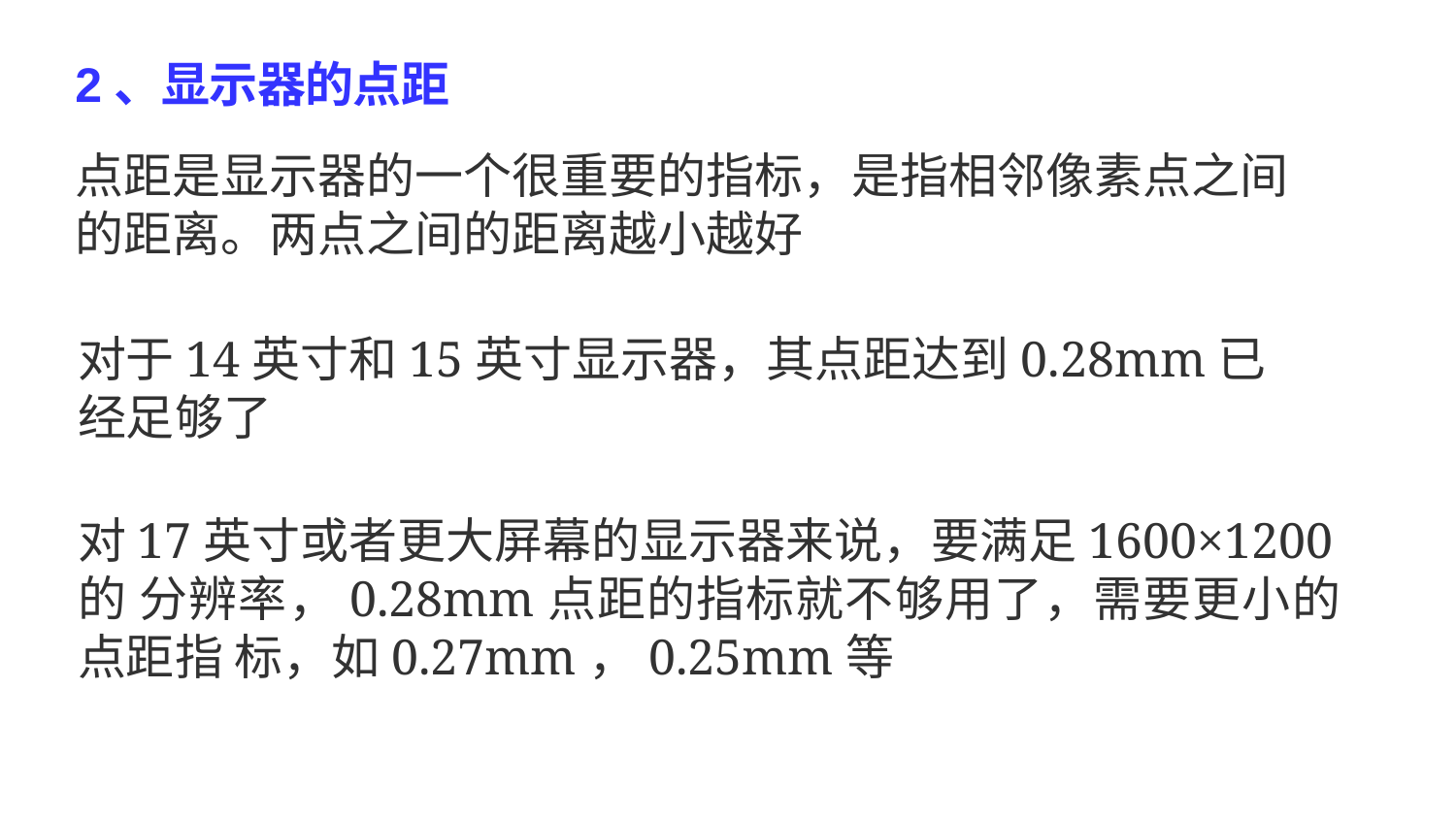

2、显示器的点距
点距是显示器的一个很重要的指标，是指相邻像素点之间 的距离。两点之间的距离越小越好

对于14英寸和15英寸显示器，其点距达到0.28mm已经足够了

对17英寸或者更大屏幕的显示器来说，要满足1600×1200的 分辨率，0.28mm点距的指标就不够用了，需要更小的点距指 标，如0.27mm，0.25mm等